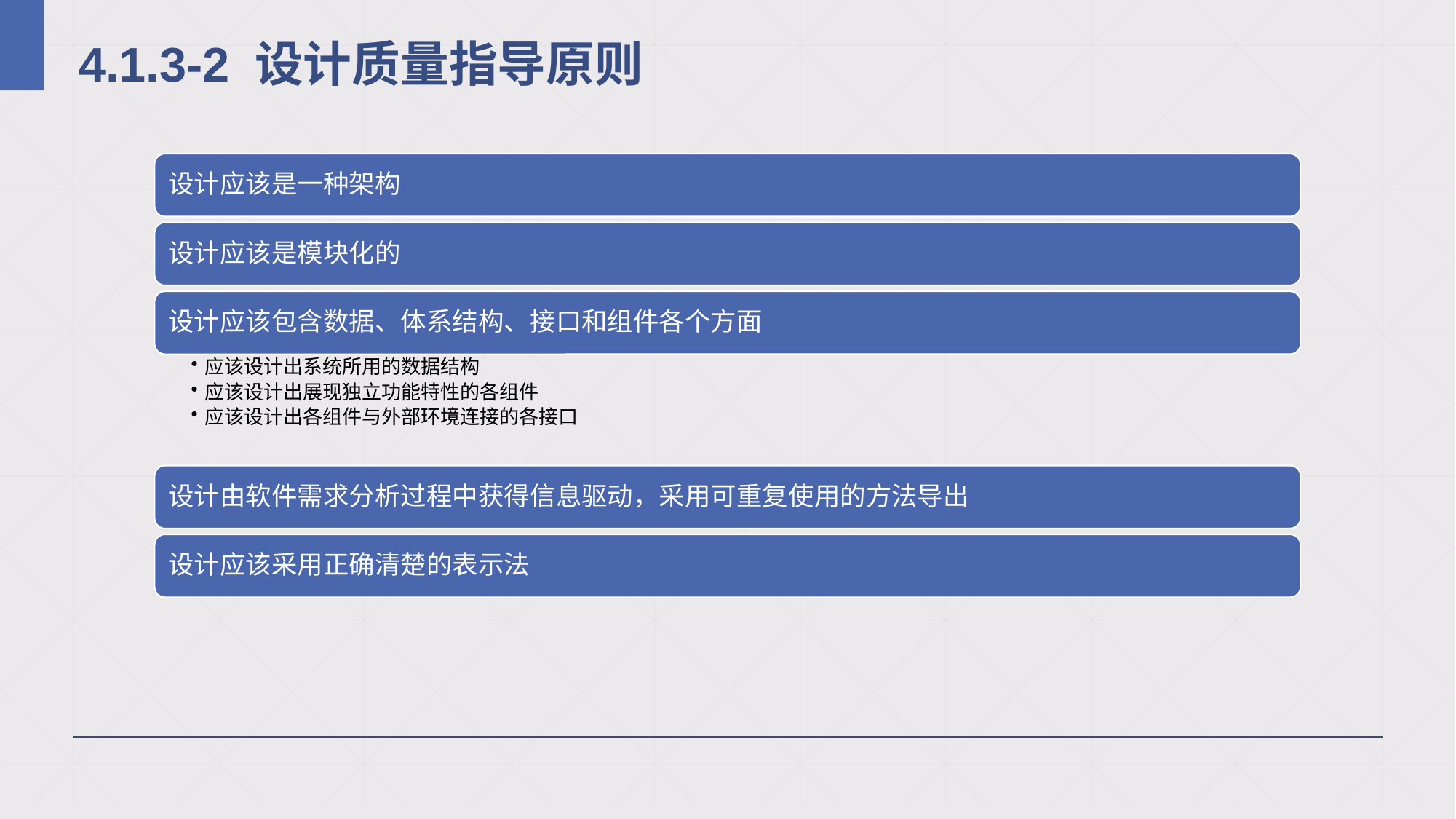

# 4.1.3-2 设计质量指导原则
设计应该是一种架构
设计应该是模块化的
设计应该包含数据、体系结构、接口和组件各个方面
应该设计出系统所用的数据结构
应该设计出展现独立功能特性的各组件
应该设计出各组件与外部环境连接的各接口
设计由软件需求分析过程中获得信息驱动，采用可重复使用的方法导出
设计应该采用正确清楚的表示法